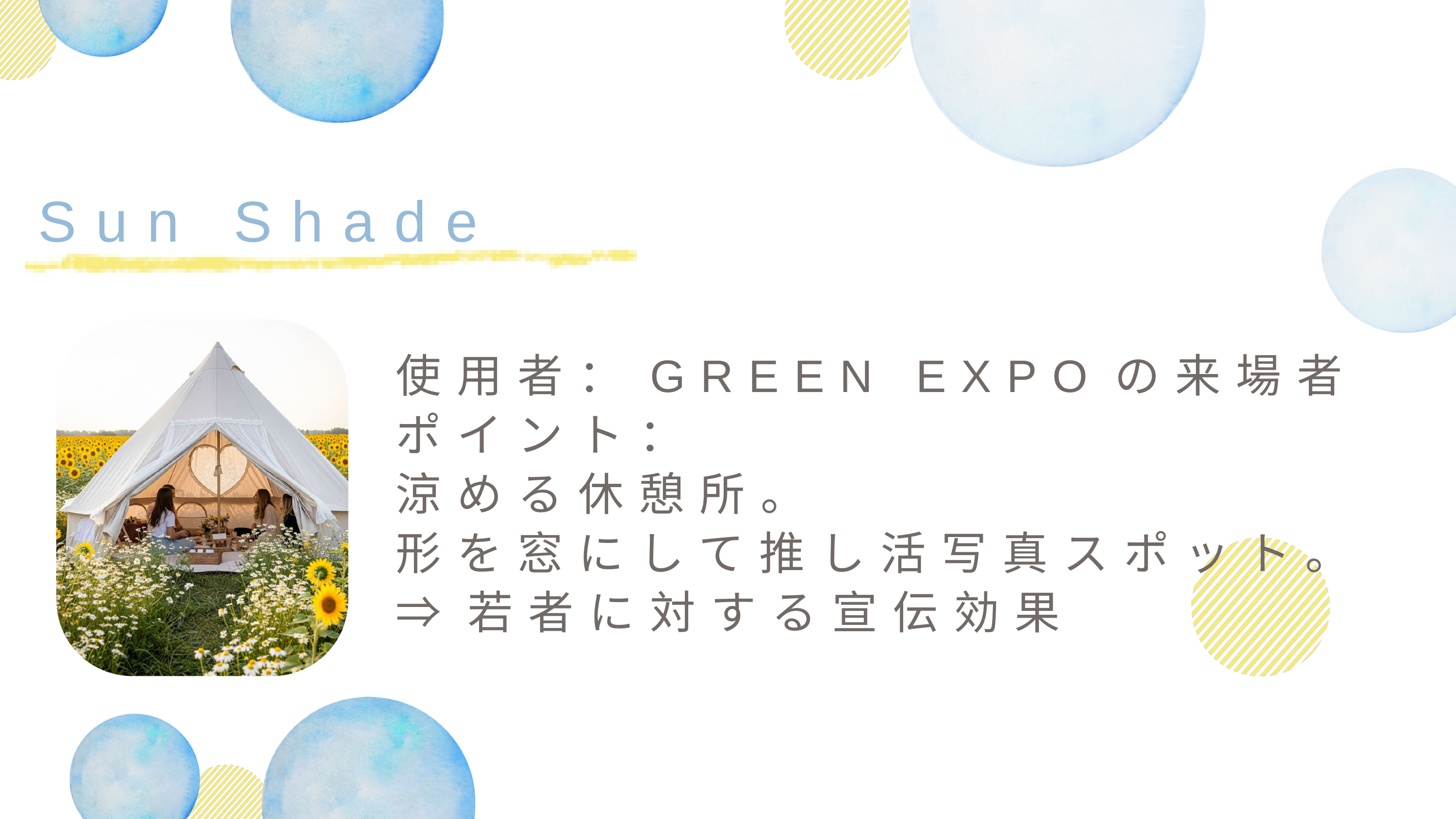

Sun Shade

使用者：GREEN EXPOの来場者
ポイント：
涼める休憩所。
形を窓にして推し活写真スポット。
⇒若者に対する宣伝効果